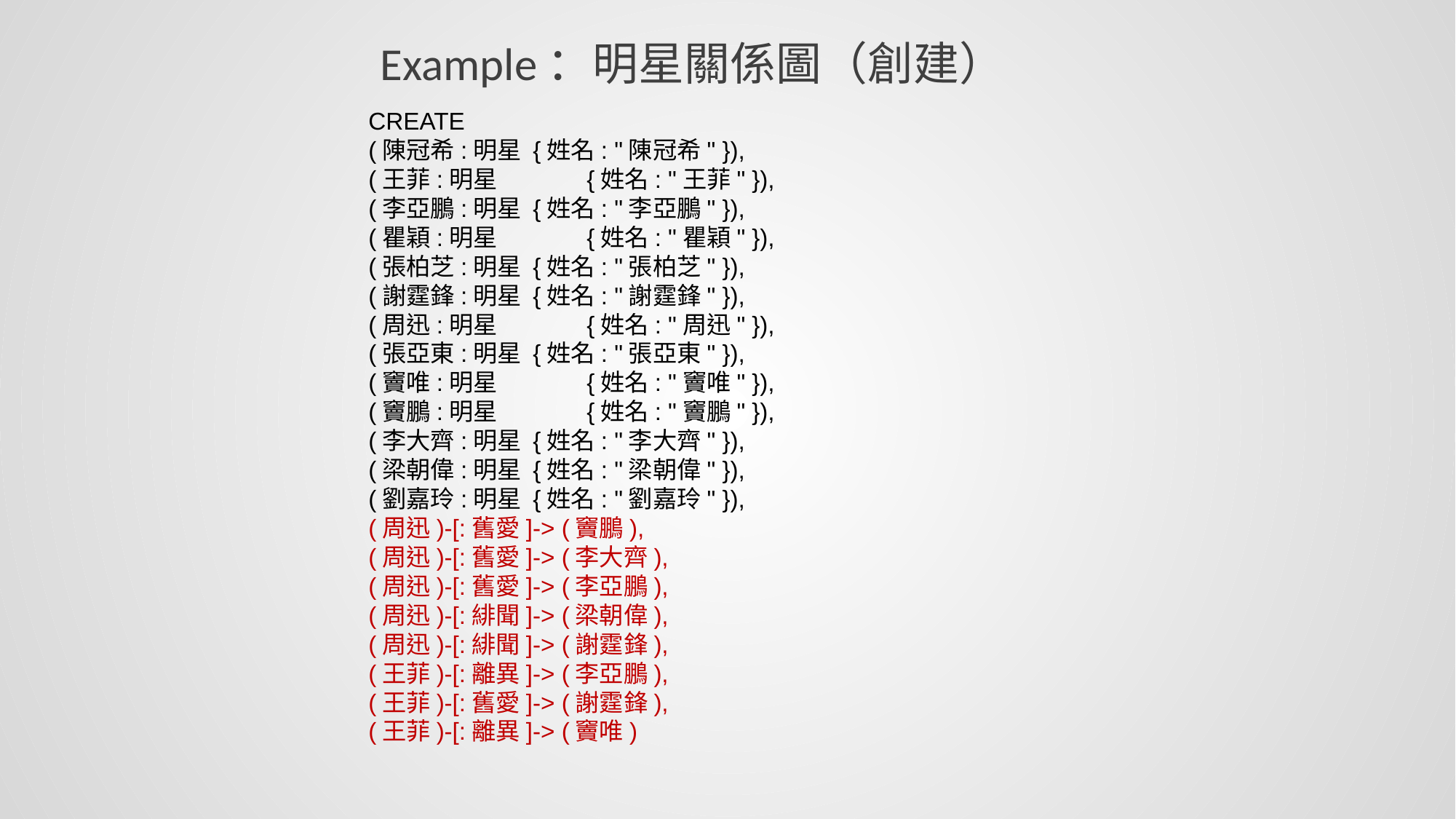

# Example：明星關係圖（創建）
CREATE
(陳冠希:明星 {姓名: "陳冠希" }),
(王菲:明星	{姓名: "王菲" }),
(李亞鵬:明星 {姓名: "李亞鵬" }),
(瞿穎:明星	{姓名: "瞿穎" }),
(張柏芝:明星 {姓名: "張柏芝" }),
(謝霆鋒:明星 {姓名: "謝霆鋒" }),
(周迅:明星	{姓名: "周迅" }),
(張亞東:明星 {姓名: "張亞東" }),
(竇唯:明星	{姓名: "竇唯" }),
(竇鵬:明星	{姓名: "竇鵬" }),
(李大齊:明星 {姓名: "李大齊" }),
(梁朝偉:明星 {姓名: "梁朝偉" }),
(劉嘉玲:明星 {姓名: "劉嘉玲" }),
(周迅)-[:舊愛]-> (竇鵬),
(周迅)-[:舊愛]-> (李大齊),
(周迅)-[:舊愛]-> (李亞鵬),
(周迅)-[:緋聞]-> (梁朝偉),
(周迅)-[:緋聞]-> (謝霆鋒),
(王菲)-[:離異]-> (李亞鵬),
(王菲)-[:舊愛]-> (謝霆鋒),
(王菲)-[:離異]-> (竇唯)